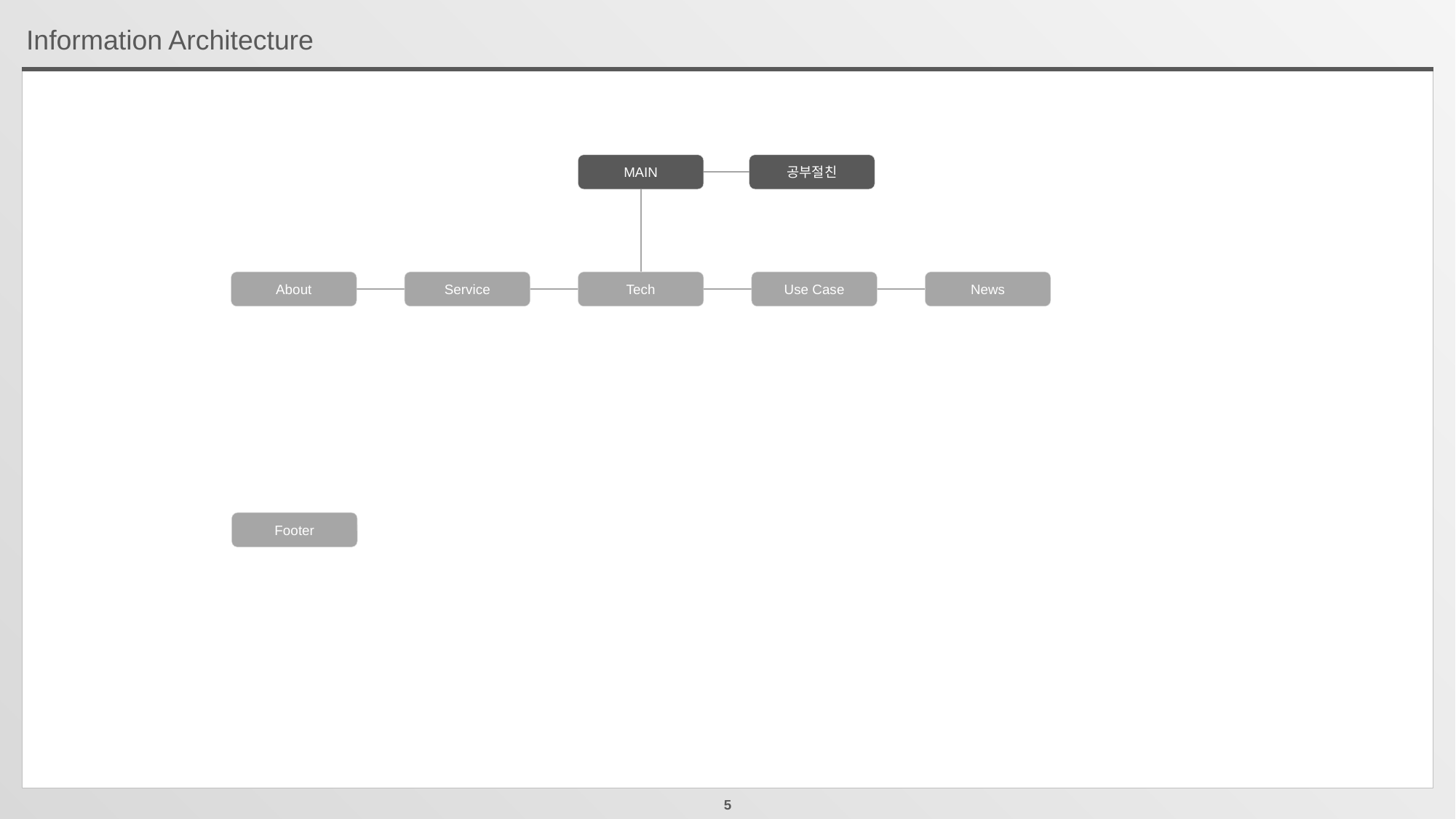

# Information Architecture
MAIN
공부절친
About
Service
Tech
Use Case
News
Footer